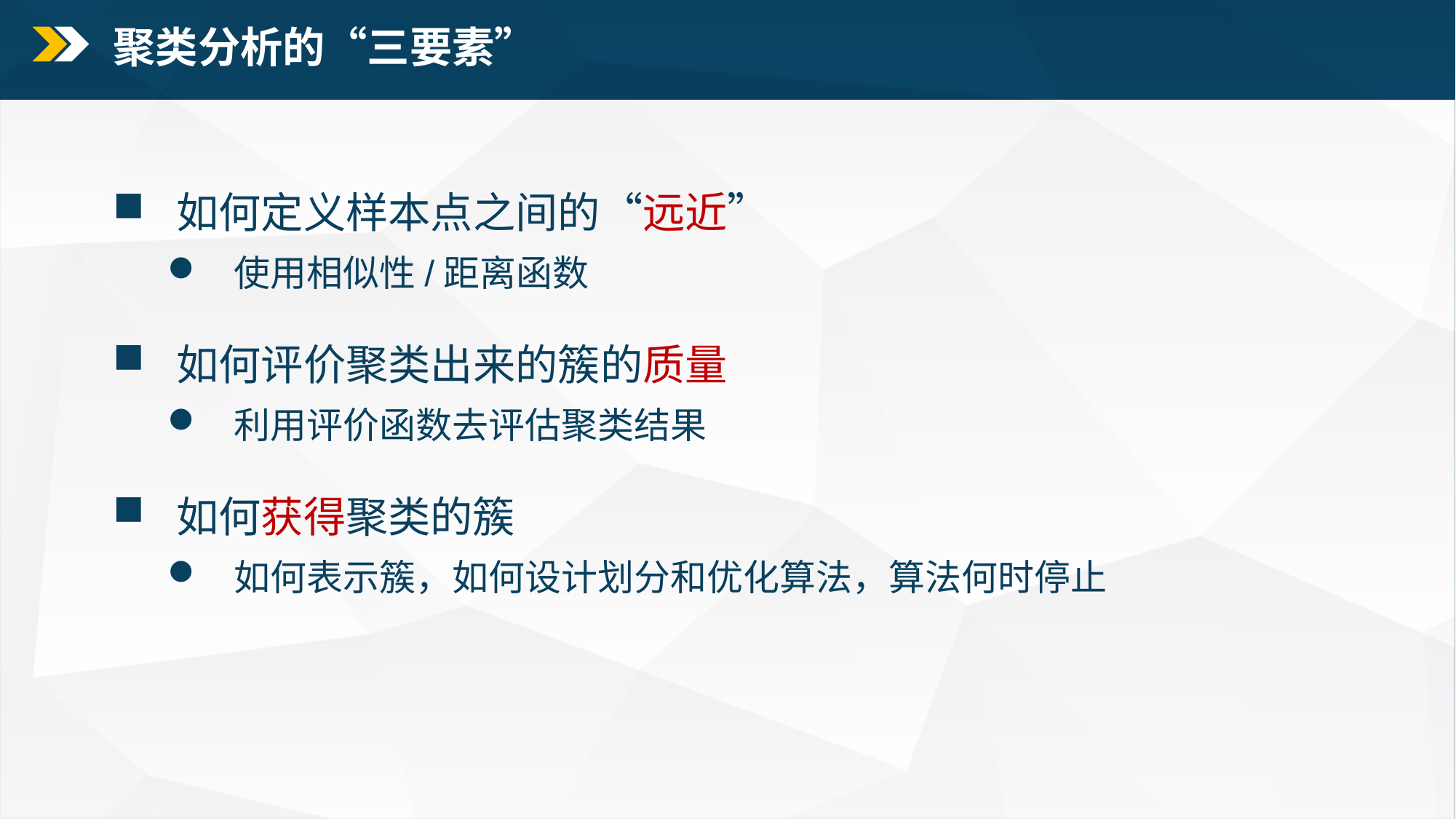

聚类分析的“三要素”
  如何定义样本点之间的“远近”
  使用相似性/距离函数
  如何评价聚类出来的簇的质量
  利用评价函数去评估聚类结果
  如何获得聚类的簇
  如何表示簇，如何设计划分和优化算法，算法何时停止